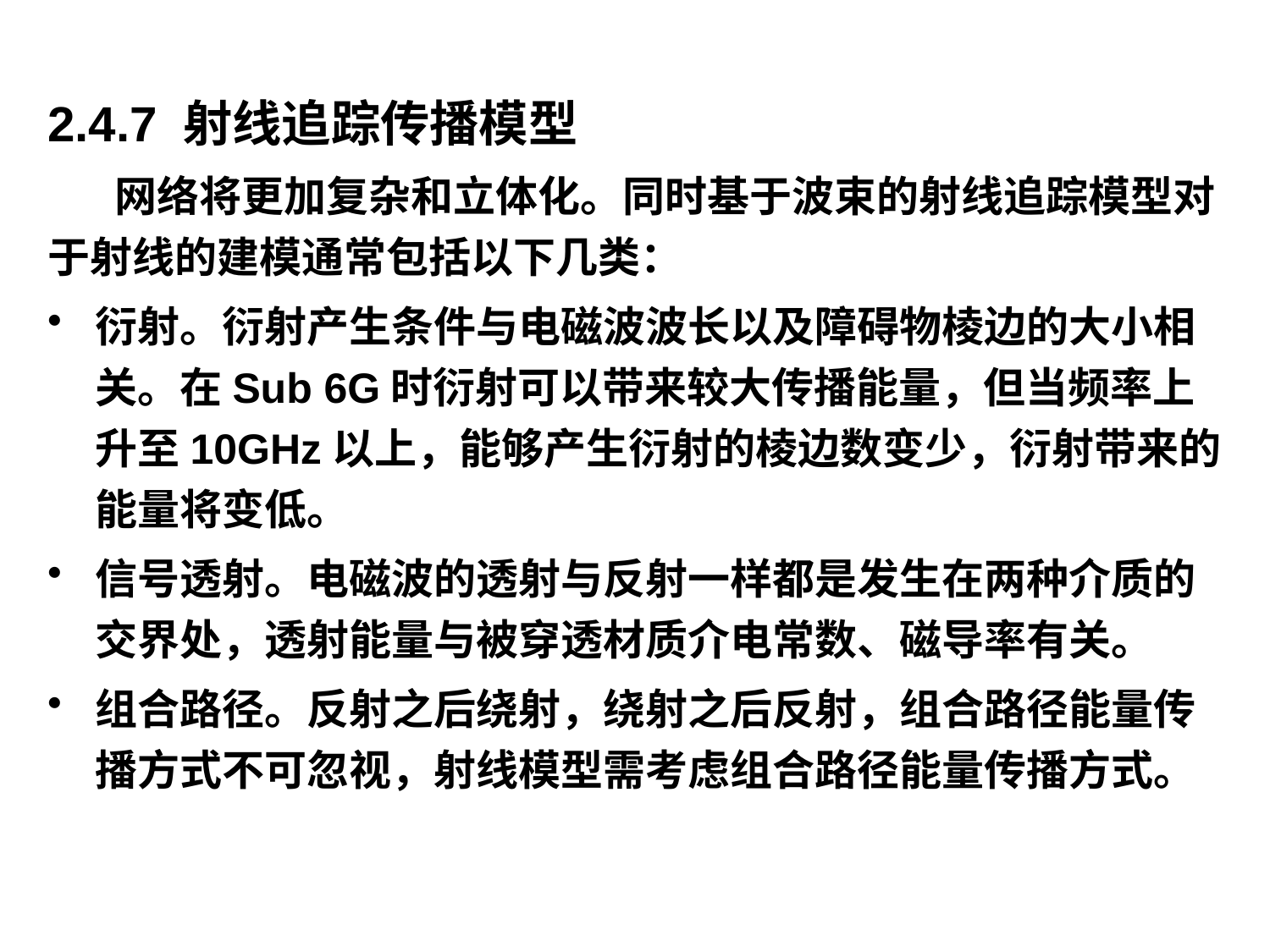

2.4.7 射线追踪传播模型
      网络将更加复杂和立体化。同时基于波束的射线追踪模型对于射线的建模通常包括以下几类：
衍射。衍射产生条件与电磁波波长以及障碍物棱边的大小相关。在Sub 6G时衍射可以带来较大传播能量，但当频率上升至10GHz以上，能够产生衍射的棱边数变少，衍射带来的能量将变低。
信号透射。电磁波的透射与反射一样都是发生在两种介质的交界处，透射能量与被穿透材质介电常数、磁导率有关。
组合路径。反射之后绕射，绕射之后反射，组合路径能量传播方式不可忽视，射线模型需考虑组合路径能量传播方式。